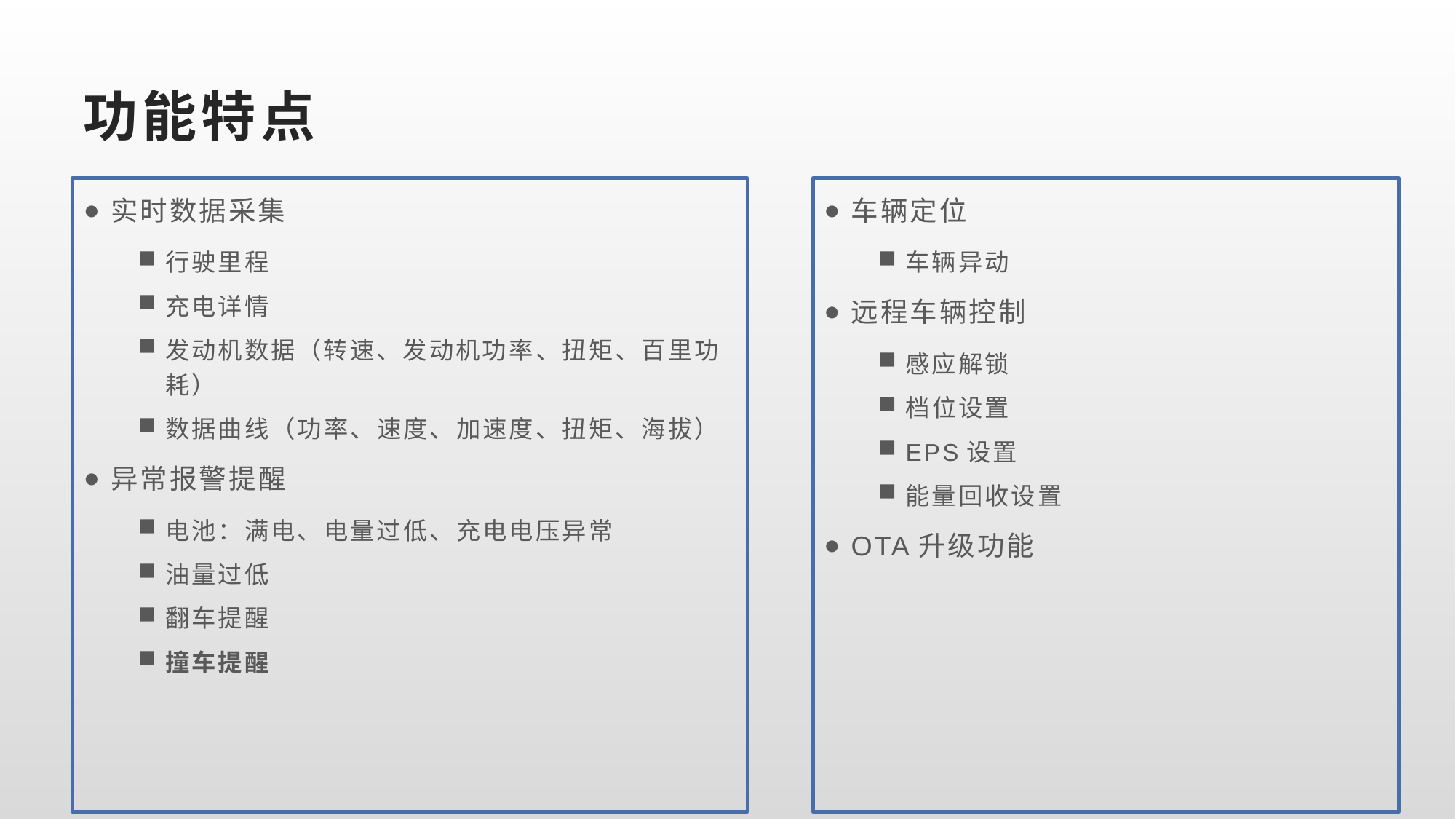

# 功能特点
实时数据采集
行驶里程
充电详情
发动机数据（转速、发动机功率、扭矩、百里功耗）
数据曲线（功率、速度、加速度、扭矩、海拔）
异常报警提醒
电池：满电、电量过低、充电电压异常
油量过低
翻车提醒
撞车提醒
车辆定位
车辆异动
远程车辆控制
感应解锁
档位设置
EPS设置
能量回收设置
OTA升级功能